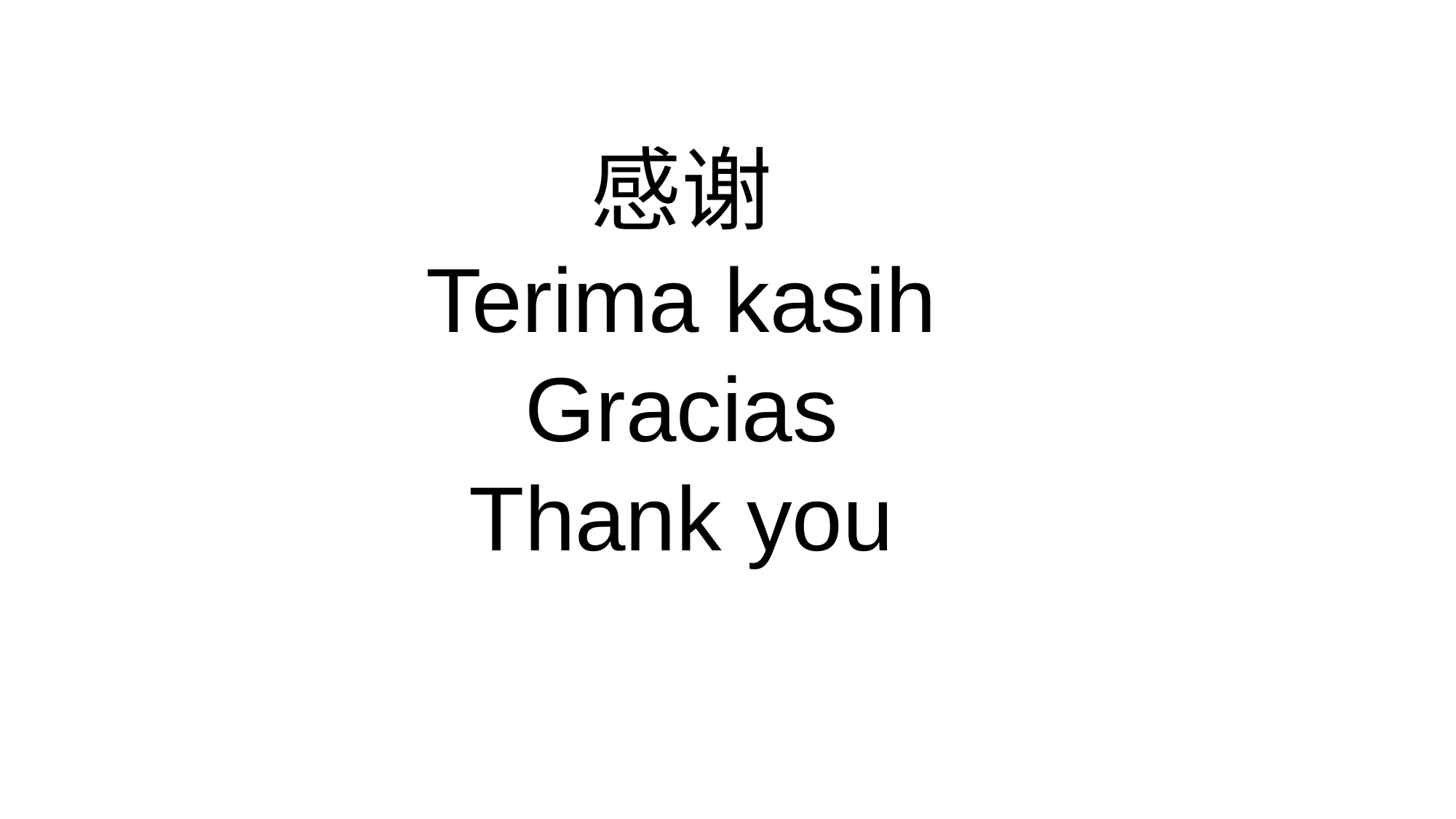

# 感谢 Terima kasih Gracias Thank you